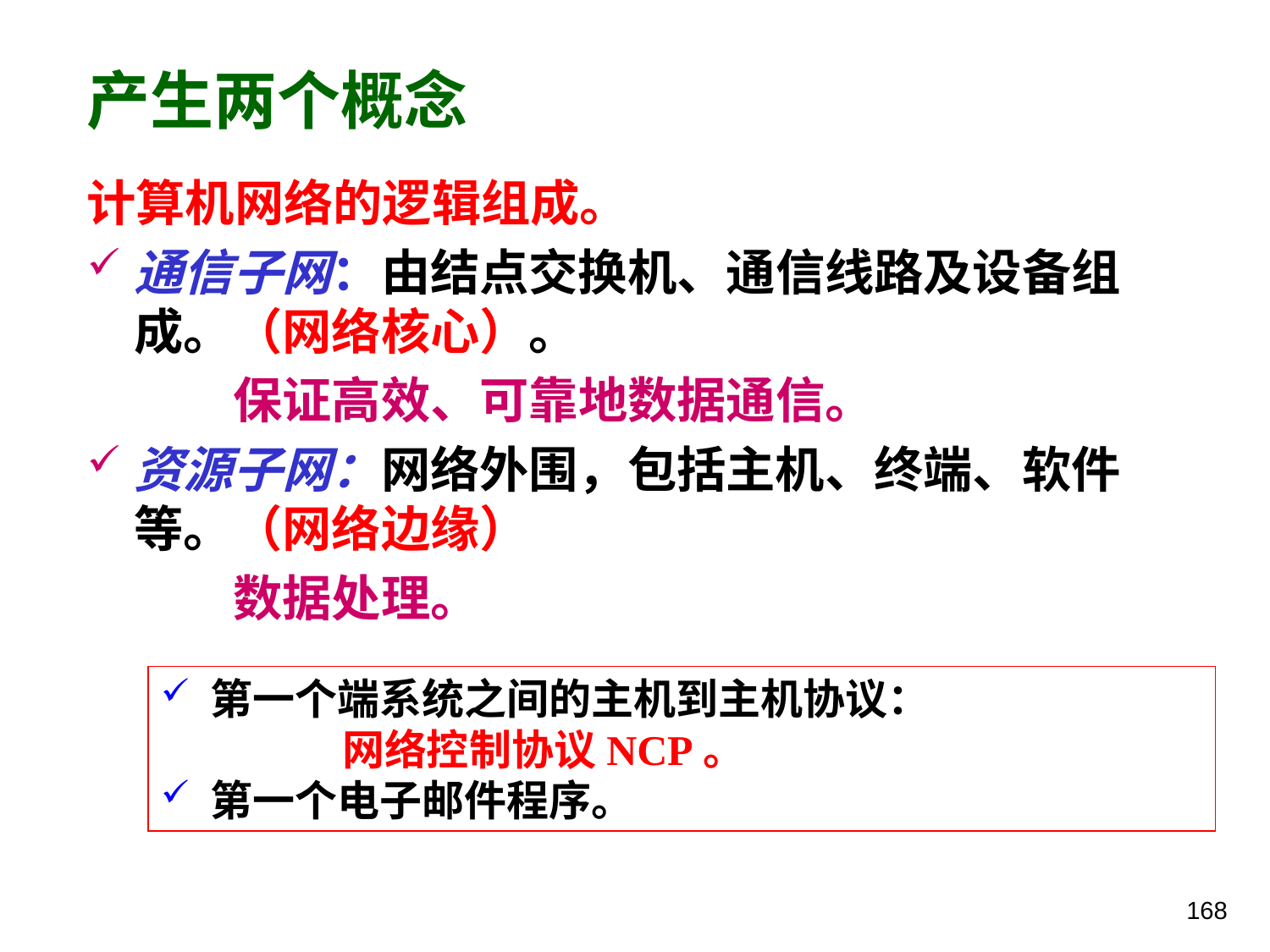

# 产生两个概念
计算机网络的逻辑组成。
通信子网：由结点交换机、通信线路及设备组成。（网络核心）。
            保证高效、可靠地数据通信。
资源子网：网络外围，包括主机、终端、软件等。（网络边缘）
            数据处理。
 第一个端系统之间的主机到主机协议：
                  网络控制协议NCP。
 第一个电子邮件程序。
168